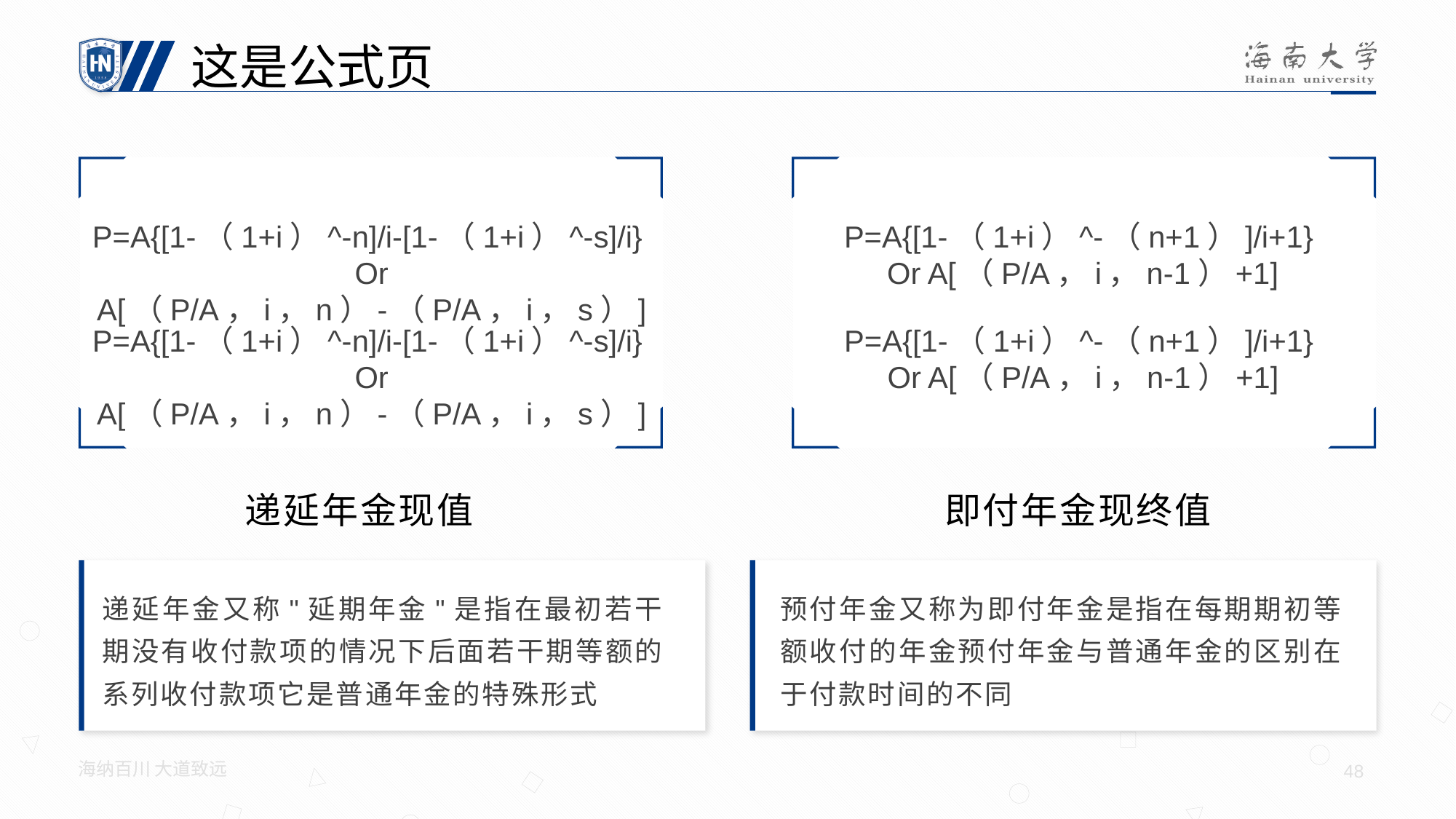

这是公式页

P=A{[1-（1+i）^-n]/i-[1-（1+i）^-s]/i}
Or A[（P/A，i，n）-（P/A，i，s）]
P=A{[1-（1+i）^-（n+1）]/i+1}
Or A[（P/A，i，n-1）+1]
P=A{[1-（1+i）^-n]/i-[1-（1+i）^-s]/i}
Or A[（P/A，i，n）-（P/A，i，s）]
P=A{[1-（1+i）^-（n+1）]/i+1}
Or A[（P/A，i，n-1）+1]
递延年金现值
即付年金现终值

递延年金又称"延期年金"是指在最初若干期没有收付款项的情况下后面若干期等额的系列收付款项它是普通年金的特殊形式
预付年金又称为即付年金是指在每期期初等额收付的年金预付年金与普通年金的区别在于付款时间的不同
海纳百川 大道致远
48